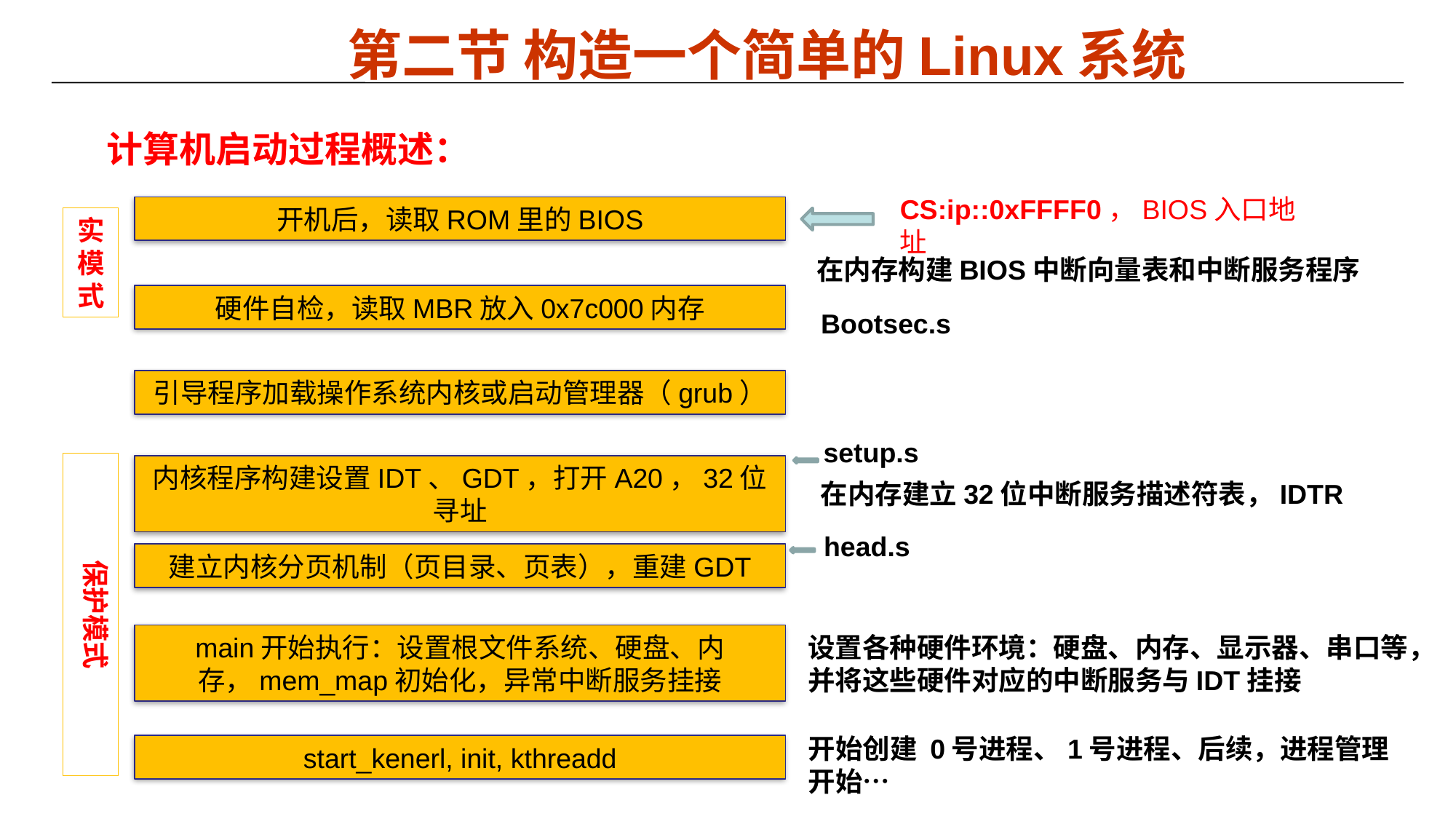

# 第二节 构造一个简单的Linux系统
计算机启动过程概述：
CS:ip::0xFFFF0，BIOS入口地址
开机后，读取ROM里的BIOS
实模式

在内存构建BIOS中断向量表和中断服务程序
硬件自检，读取MBR放入0x7c000内存
Bootsec.s
引导程序加载操作系统内核或启动管理器（grub）
setup.s
保护模式
内核程序构建设置IDT、GDT，打开A20，32位寻址

在内存建立32位中断服务描述符表，IDTR
head.s
建立内核分页机制（页目录、页表），重建GDT

main开始执行：设置根文件系统、硬盘、内存，mem_map初始化，异常中断服务挂接
设置各种硬件环境：硬盘、内存、显示器、串口等，并将这些硬件对应的中断服务与IDT挂接
开始创建 0号进程、1号进程、后续，进程管理开始…
start_kenerl, init, kthreadd